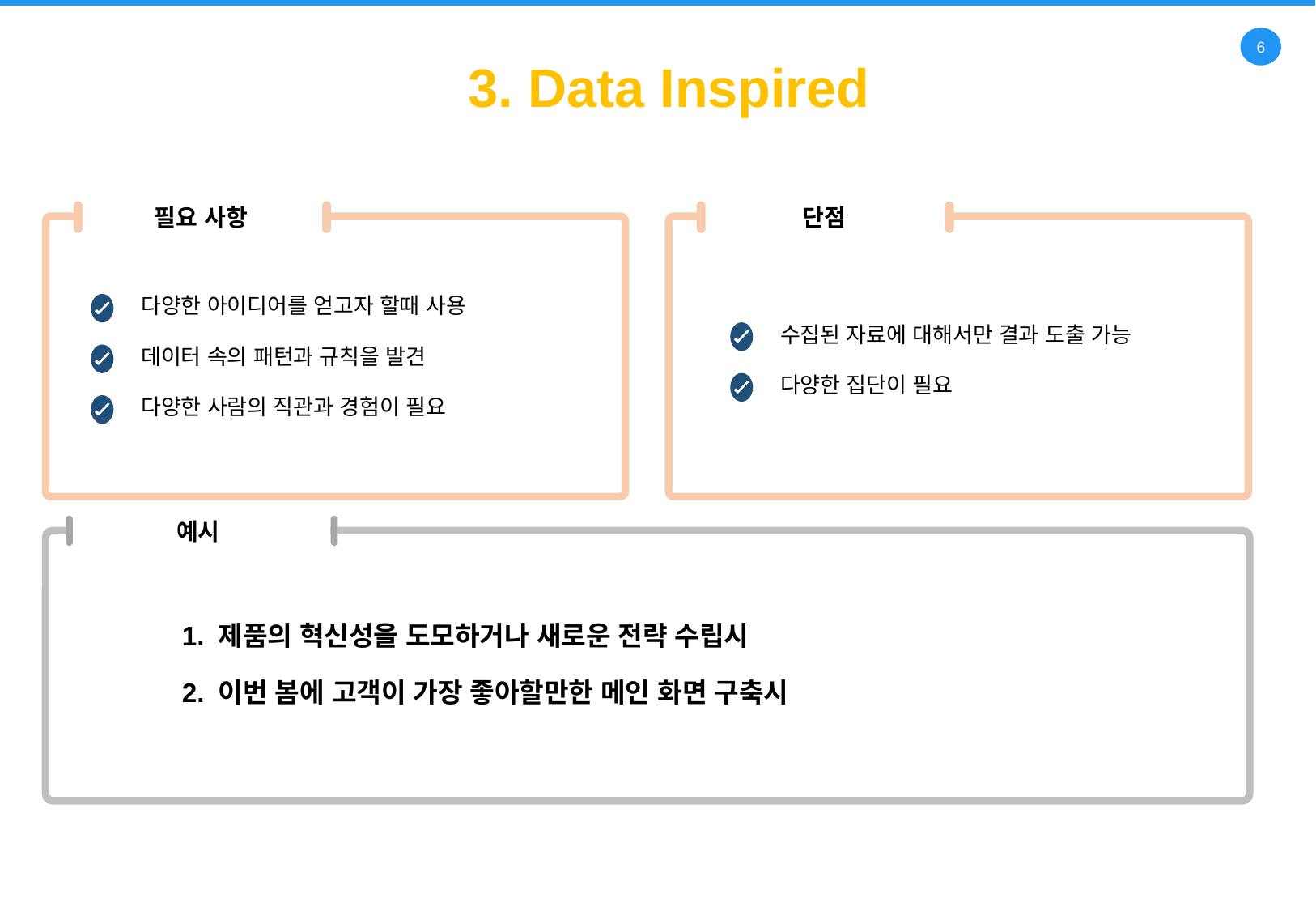

3. Data Inspired
필요 사항
단점

다양한 아이디어를 얻고자 할때 사용

수집된 자료에 대해서만 결과 도출 가능

데이터 속의 패턴과 규칙을 발견

다양한 집단이 필요

다양한 사람의 직관과 경험이 필요

예시

1. 제품의 혁신성을 도모하거나 새로운 전략 수립시
2. 이번 봄에 고객이 가장 좋아할만한 메인 화면 구축시